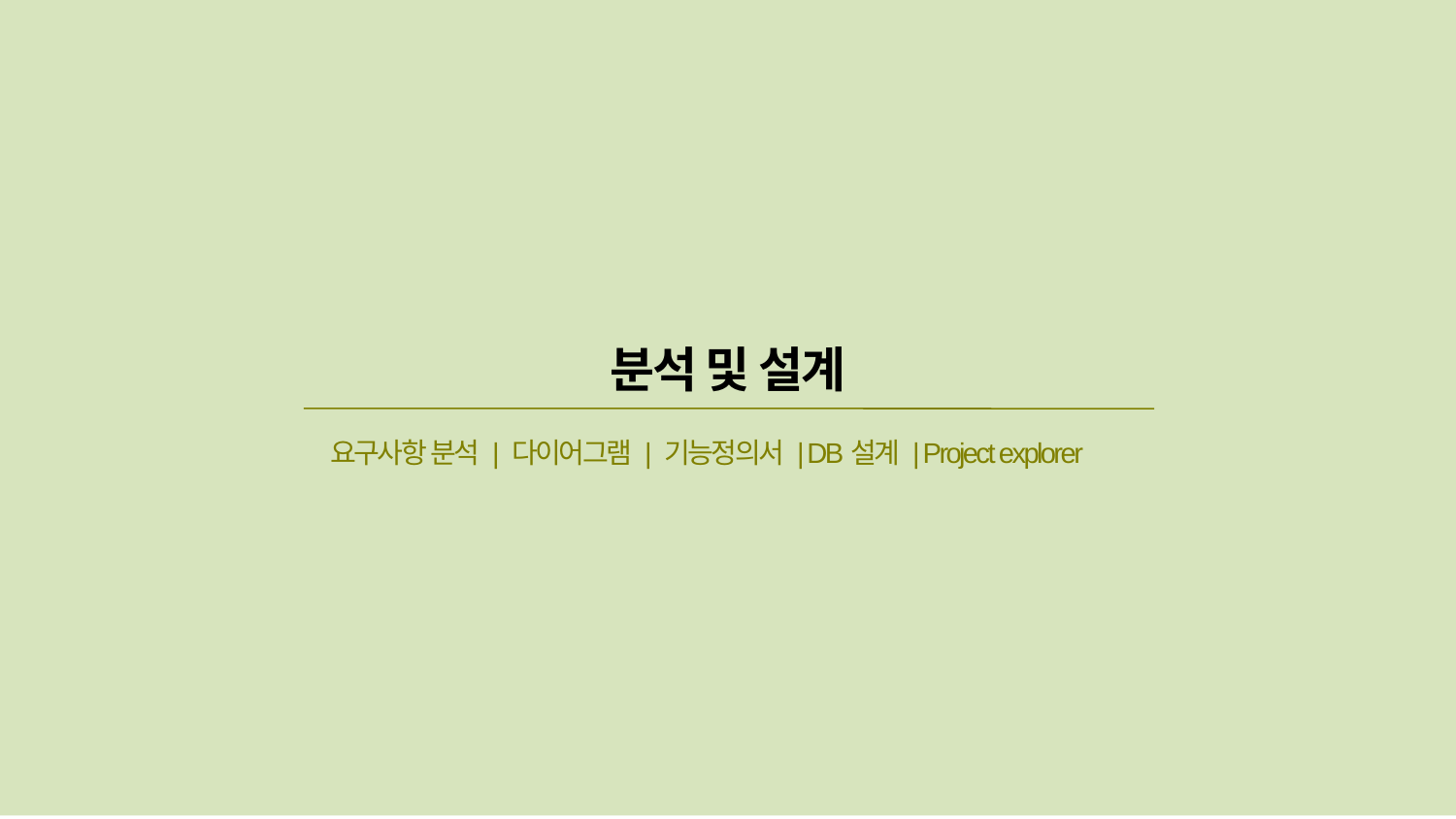

작업 일정 |
기준선(좌)
기준선(우)

기준선(상)
분석 및 설계
요구사항 분석 | 다이어그램 | 기능정의서 | DB설계 | Project explorer
기준선(하)
10